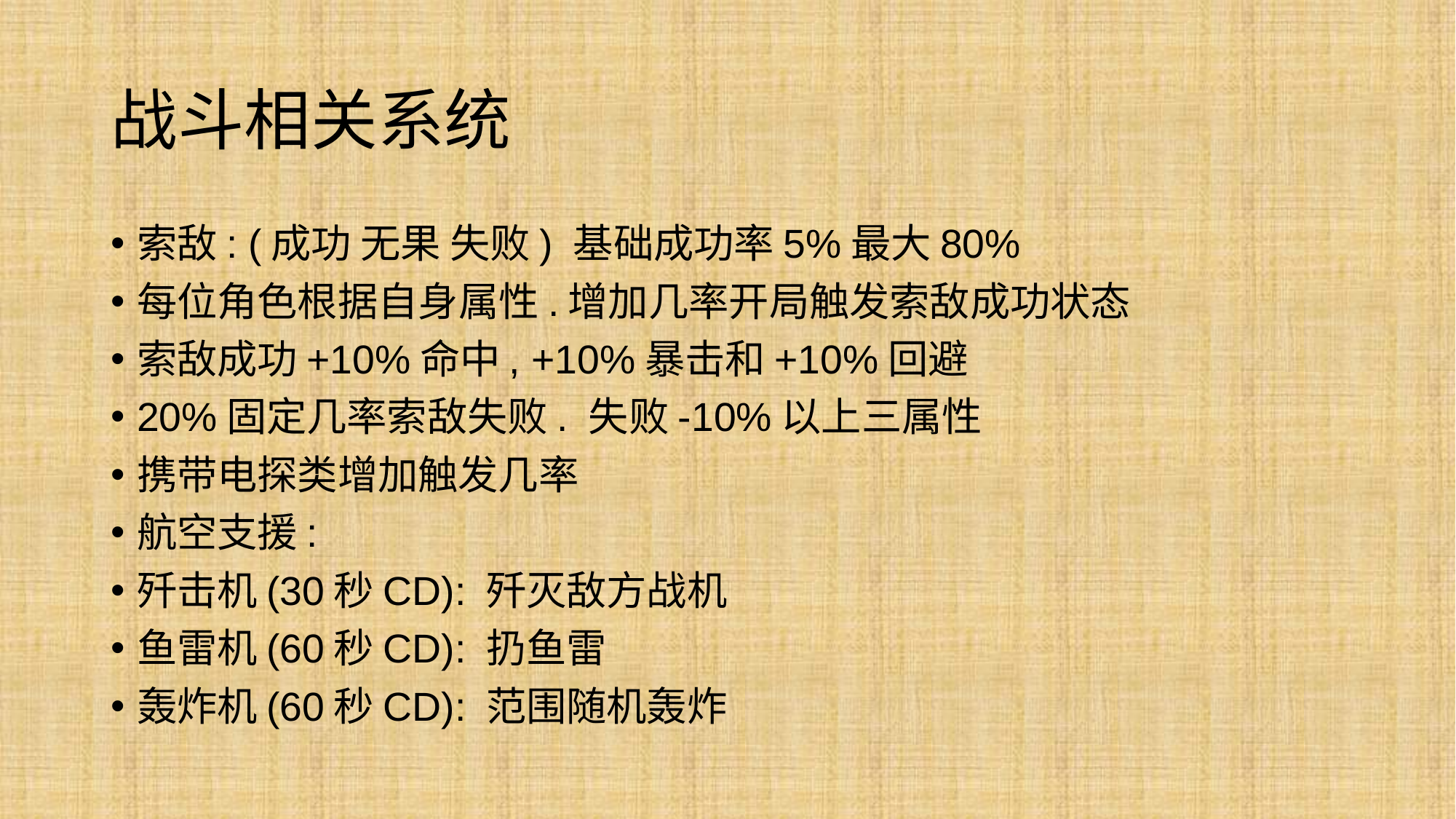

# 战斗相关系统
索敌: (成功 无果 失败) 基础成功率5%最大80%
每位角色根据自身属性.增加几率开局触发索敌成功状态
索敌成功+10%命中, +10%暴击和+10%回避
20%固定几率索敌失败. 失败-10%以上三属性
携带电探类增加触发几率
航空支援:
歼击机(30秒CD): 歼灭敌方战机
鱼雷机(60秒CD): 扔鱼雷
轰炸机(60秒CD): 范围随机轰炸